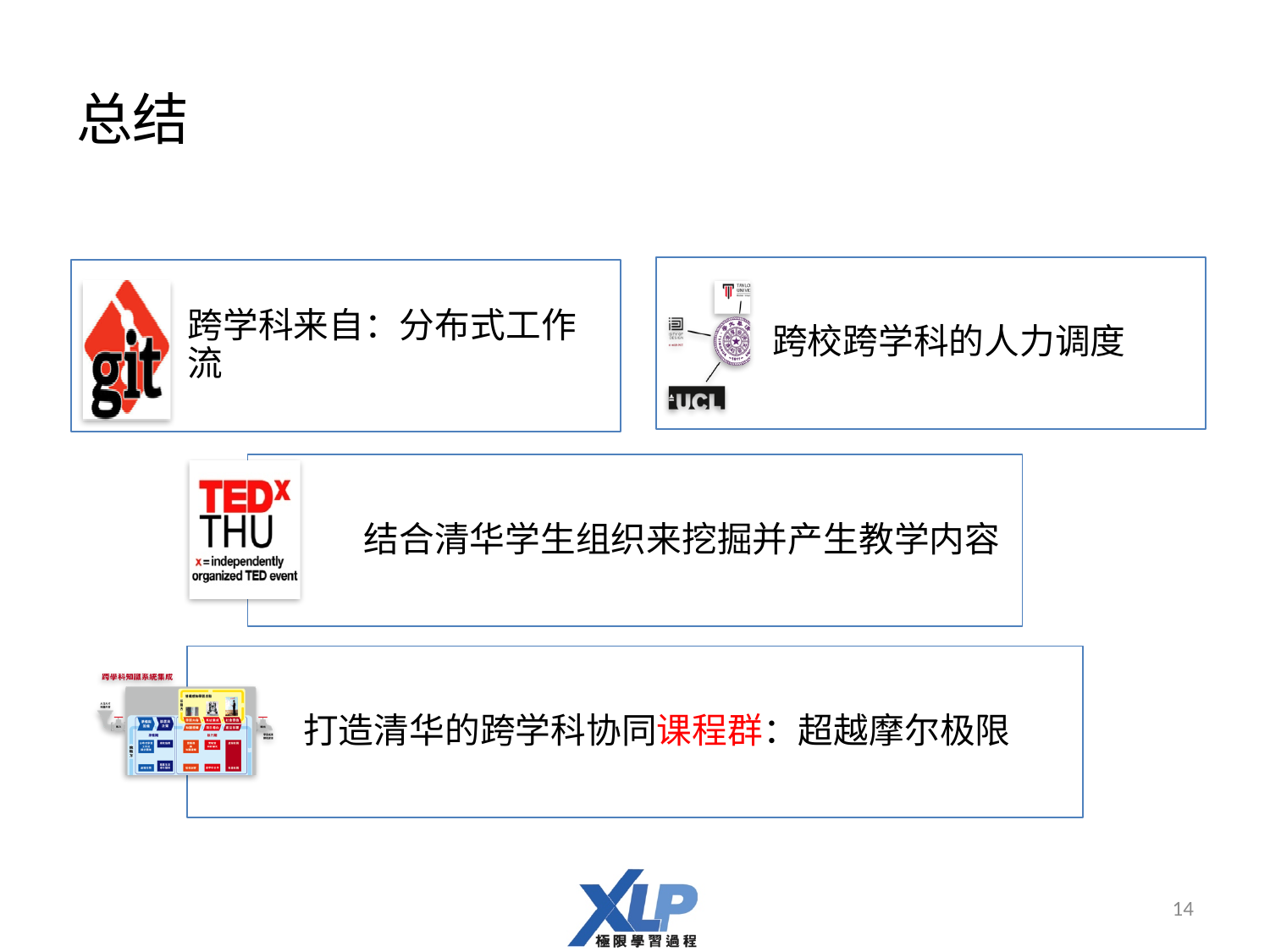

# 总结
跨学科来自：分布式工作流
跨校跨学科的人力调度
结合清华学生组织来挖掘并产生教学内容
打造清华的跨学科协同课程群：超越摩尔极限
14